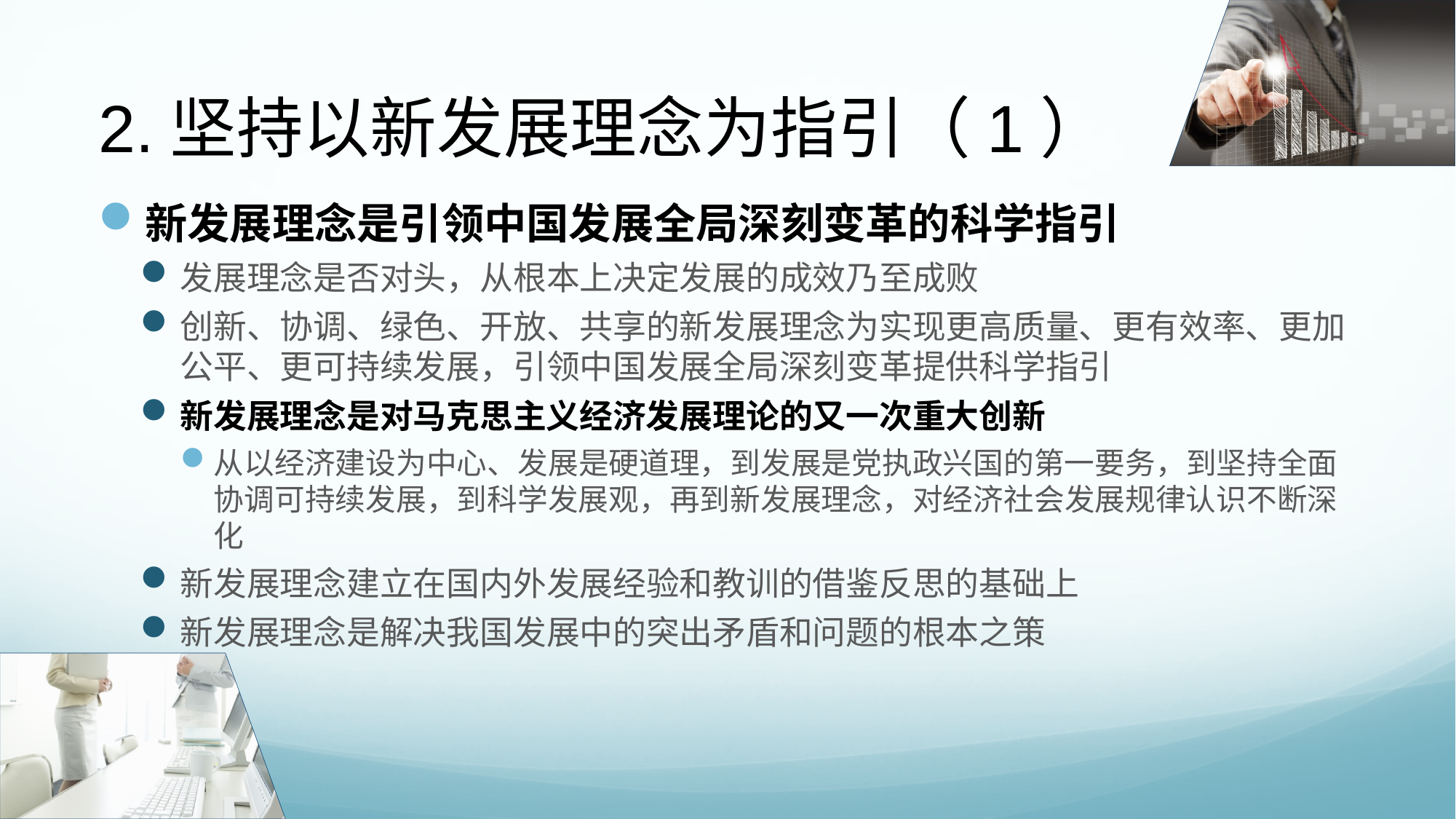

# 2.坚持以新发展理念为指引（1）
新发展理念是引领中国发展全局深刻变革的科学指引
发展理念是否对头，从根本上决定发展的成效乃至成败
创新、协调、绿色、开放、共享的新发展理念为实现更高质量、更有效率、更加公平、更可持续发展，引领中国发展全局深刻变革提供科学指引
新发展理念是对马克思主义经济发展理论的又一次重大创新
从以经济建设为中心、发展是硬道理，到发展是党执政兴国的第一要务，到坚持全面协调可持续发展，到科学发展观，再到新发展理念，对经济社会发展规律认识不断深化
新发展理念建立在国内外发展经验和教训的借鉴反思的基础上
新发展理念是解决我国发展中的突出矛盾和问题的根本之策